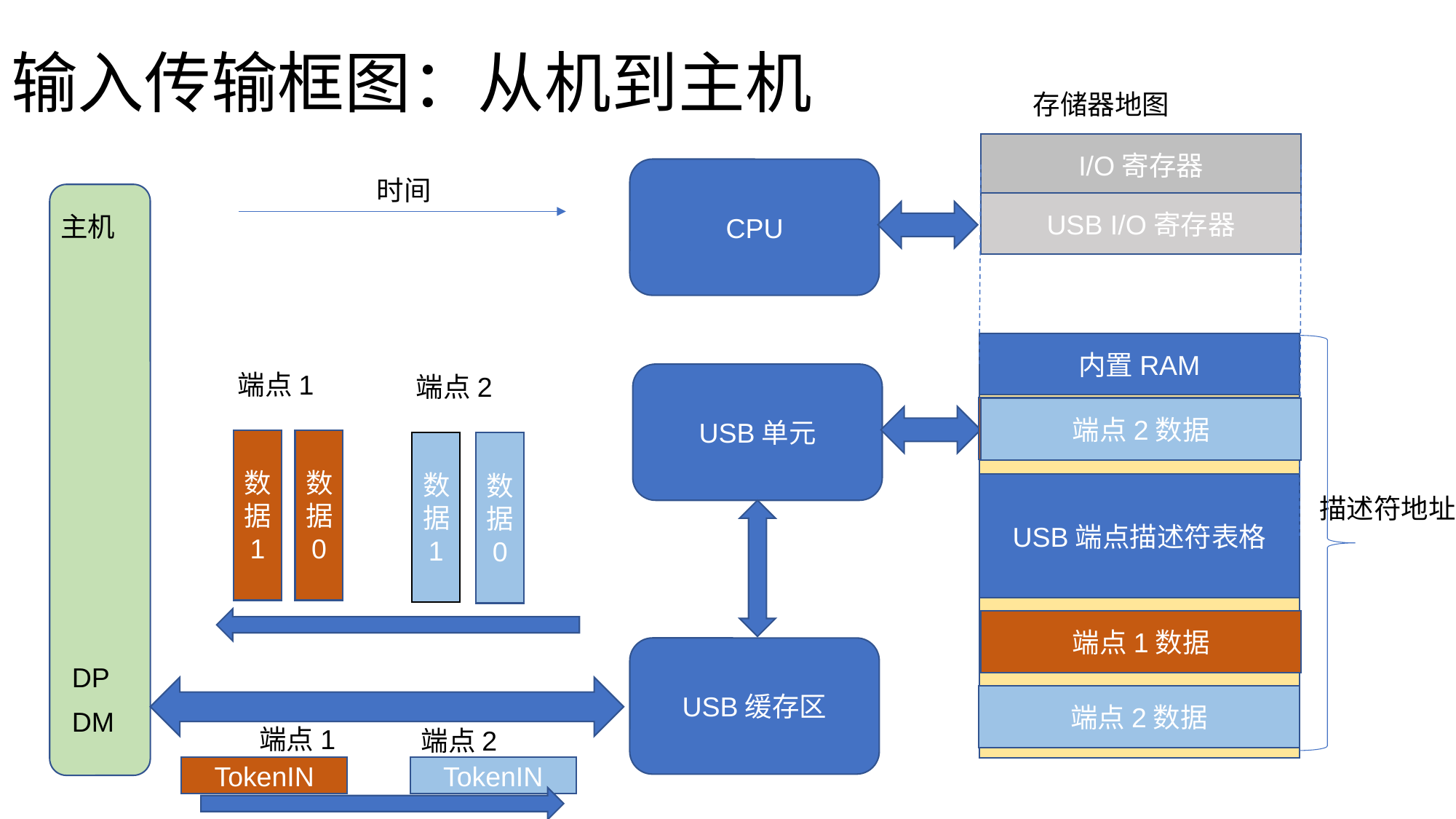

# 输入传输框图：从机到主机
存储器地图
I/O寄存器
CPU
时间

USB I/O寄存器

主机
内置RAM

端点1
端点2
USB单元
端点1数据
端点2数据

数据0
数据1
数据0
数据1
USB端点描述符表格
描述符地址

端点1数据
USB缓存区
DP

端点2数据
DM
端点1
端点2
TokenIN
TokenIN